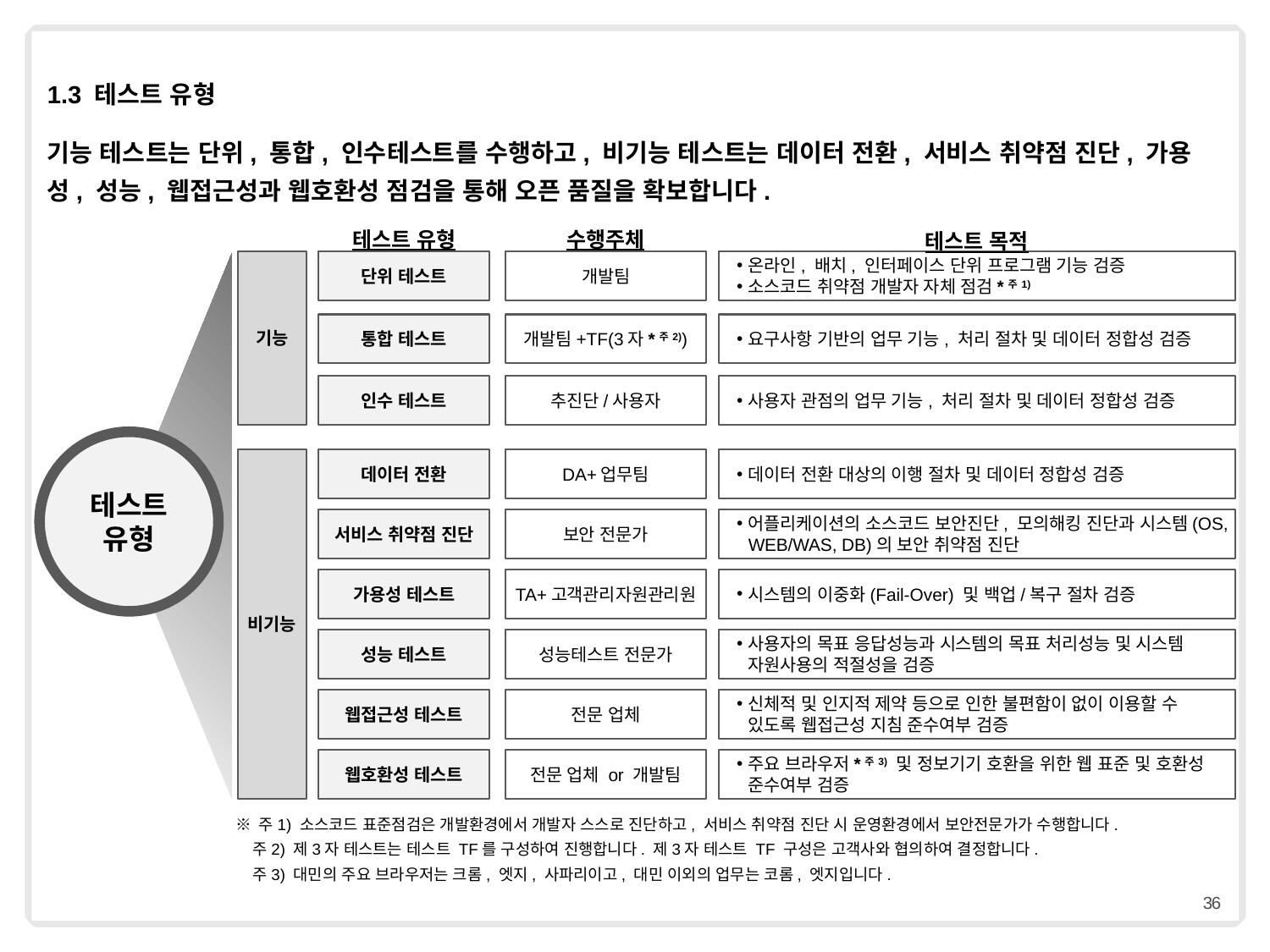

1.3 테스트 유형
기능 테스트는 단위, 통합, 인수테스트를 수행하고, 비기능 테스트는 데이터 전환, 서비스 취약점 진단, 가용성, 성능, 웹접근성과 웹호환성 점검을 통해 오픈 품질을 확보합니다.
테스트 유형
수행주체
테스트 목적
단위 테스트
개발팀
온라인, 배치, 인터페이스 단위 프로그램 기능 검증
소스코드 취약점 개발자 자체 점검*주1)
기능
통합 테스트
개발팀+TF(3자*주2))
요구사항 기반의 업무 기능, 처리 절차 및 데이터 정합성 검증
인수 테스트
추진단/사용자
사용자 관점의 업무 기능, 처리 절차 및 데이터 정합성 검증
테스트
유형
비기능
데이터 전환
DA+업무팀
데이터 전환 대상의 이행 절차 및 데이터 정합성 검증

서비스 취약점 진단
보안 전문가
어플리케이션의 소스코드 보안진단, 모의해킹 진단과 시스템(OS, WEB/WAS, DB)의 보안 취약점 진단
가용성 테스트
TA+고객관리자원관리원
시스템의 이중화(Fail-Over) 및 백업/복구 절차 검증
성능 테스트
성능테스트 전문가
사용자의 목표 응답성능과 시스템의 목표 처리성능 및 시스템 자원사용의 적절성을 검증
웹접근성 테스트
전문 업체
신체적 및 인지적 제약 등으로 인한 불편함이 없이 이용할 수 있도록 웹접근성 지침 준수여부 검증
웹호환성 테스트
전문 업체 or 개발팀
주요 브라우저*주3) 및 정보기기 호환을 위한 웹 표준 및 호환성 준수여부 검증
※ 주1) 소스코드 표준점검은 개발환경에서 개발자 스스로 진단하고, 서비스 취약점 진단 시 운영환경에서 보안전문가가 수행합니다.
   주2) 제3자 테스트는 테스트 TF를 구성하여 진행합니다. 제3자 테스트 TF 구성은 고객사와 협의하여 결정합니다.
   주3) 대민의 주요 브라우저는 크롬, 엣지, 사파리이고, 대민 이외의 업무는 코롬, 엣지입니다.